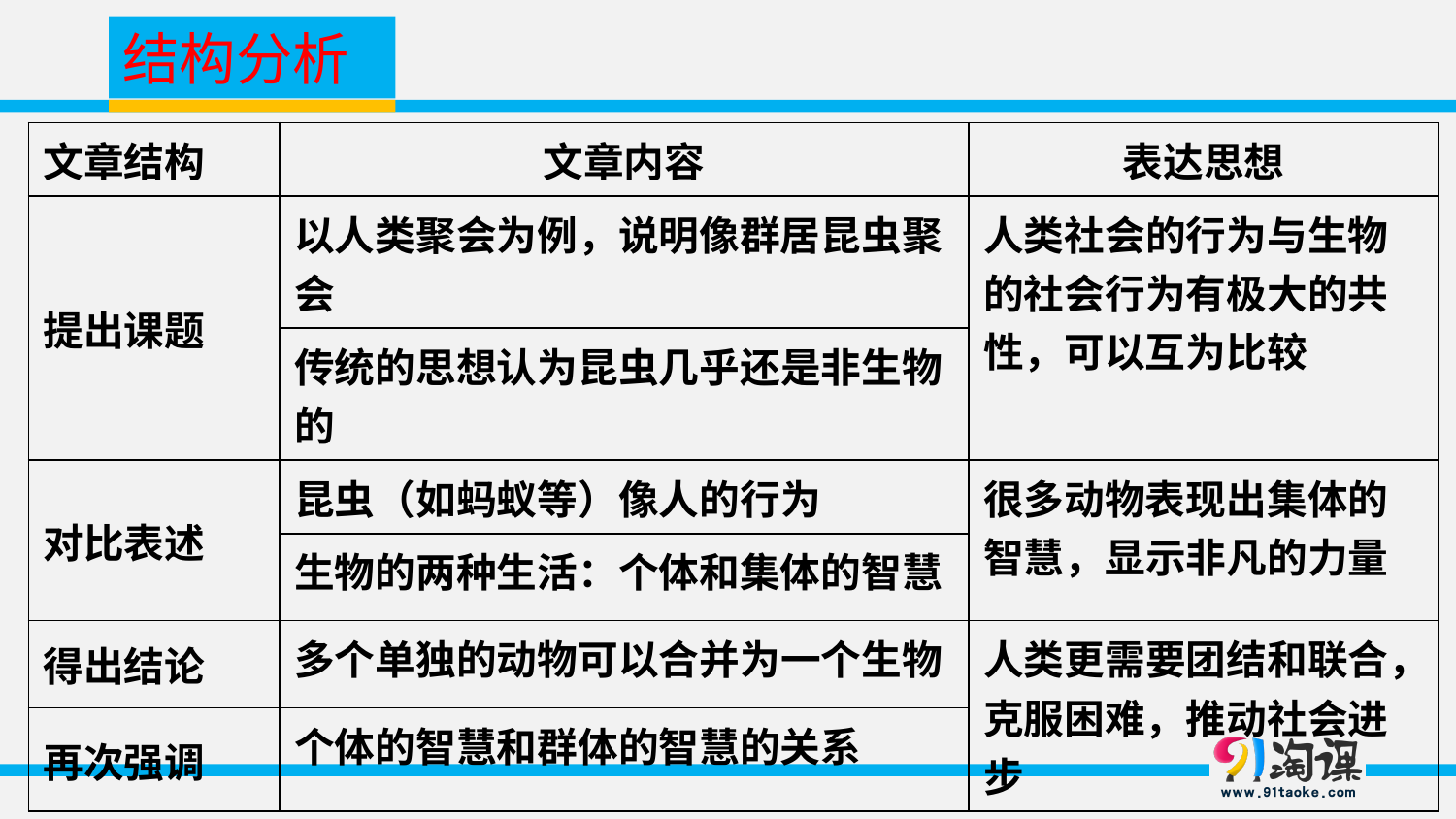

结构分析
| 文章结构 | 文章内容 | 表达思想 |
| --- | --- | --- |
| 提出课题 | 以人类聚会为例，说明像群居昆虫聚会 | 人类社会的行为与生物的社会行为有极大的共性，可以互为比较 |
|  | 传统的思想认为昆虫几乎还是非生物的 |  |
| 对比表述 | 昆虫（如蚂蚁等）像人的行为 | 很多动物表现出集体的智慧，显示非凡的力量 |
|  | 生物的两种生活：个体和集体的智慧 |  |
| 得出结论 | 多个单独的动物可以合并为一个生物 | 人类更需要团结和联合，克服困难，推动社会进步 |
| 再次强调 | 个体的智慧和群体的智慧的关系 |  |